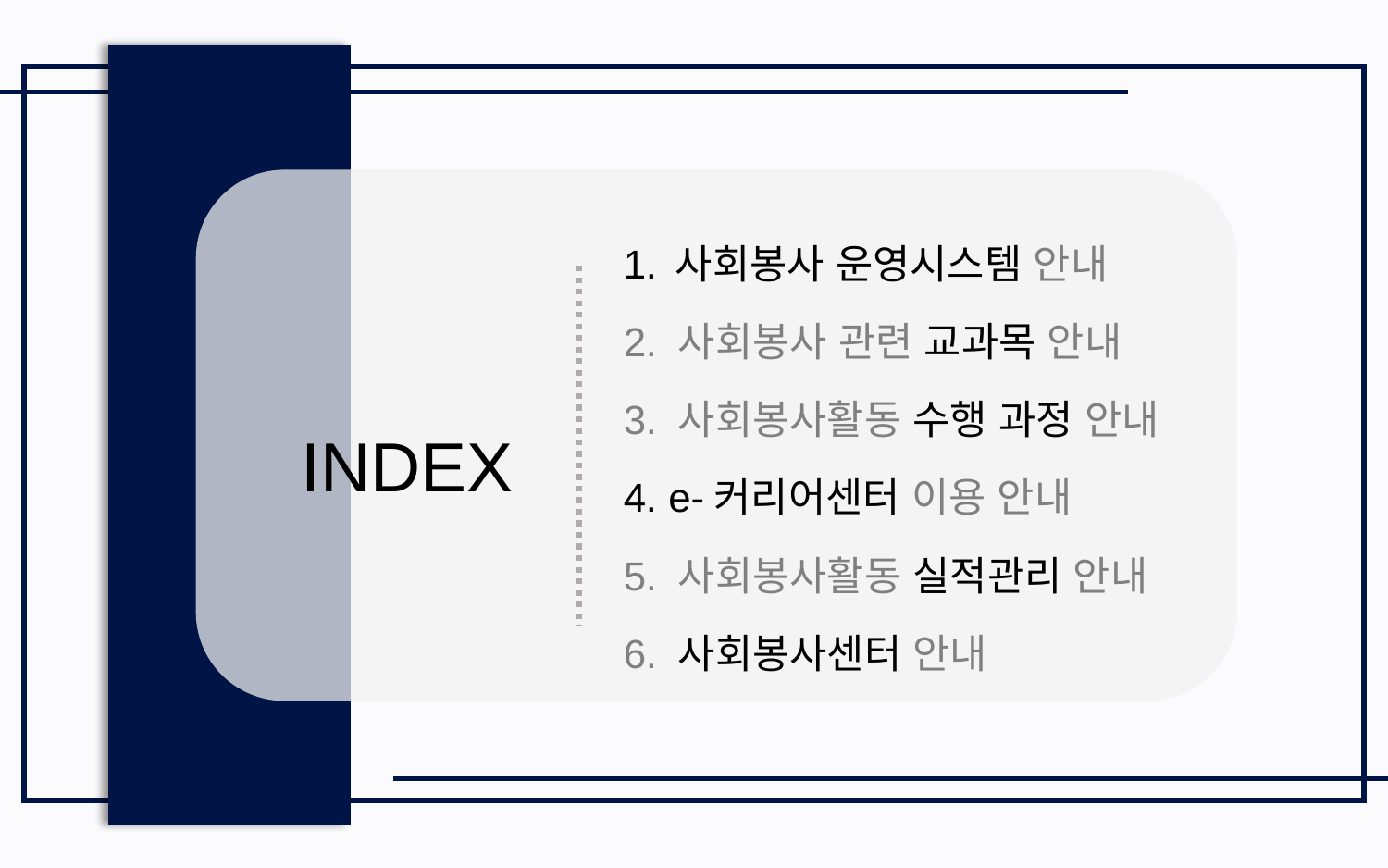

사회봉사 운영시스템 안내

2. 사회봉사 관련 교과목 안내

3. 사회봉사활동 수행 과정 안내

4. e-커리어센터 이용 안내

5. 사회봉사활동 실적관리 안내

6. 사회봉사센터 안내
INDEX